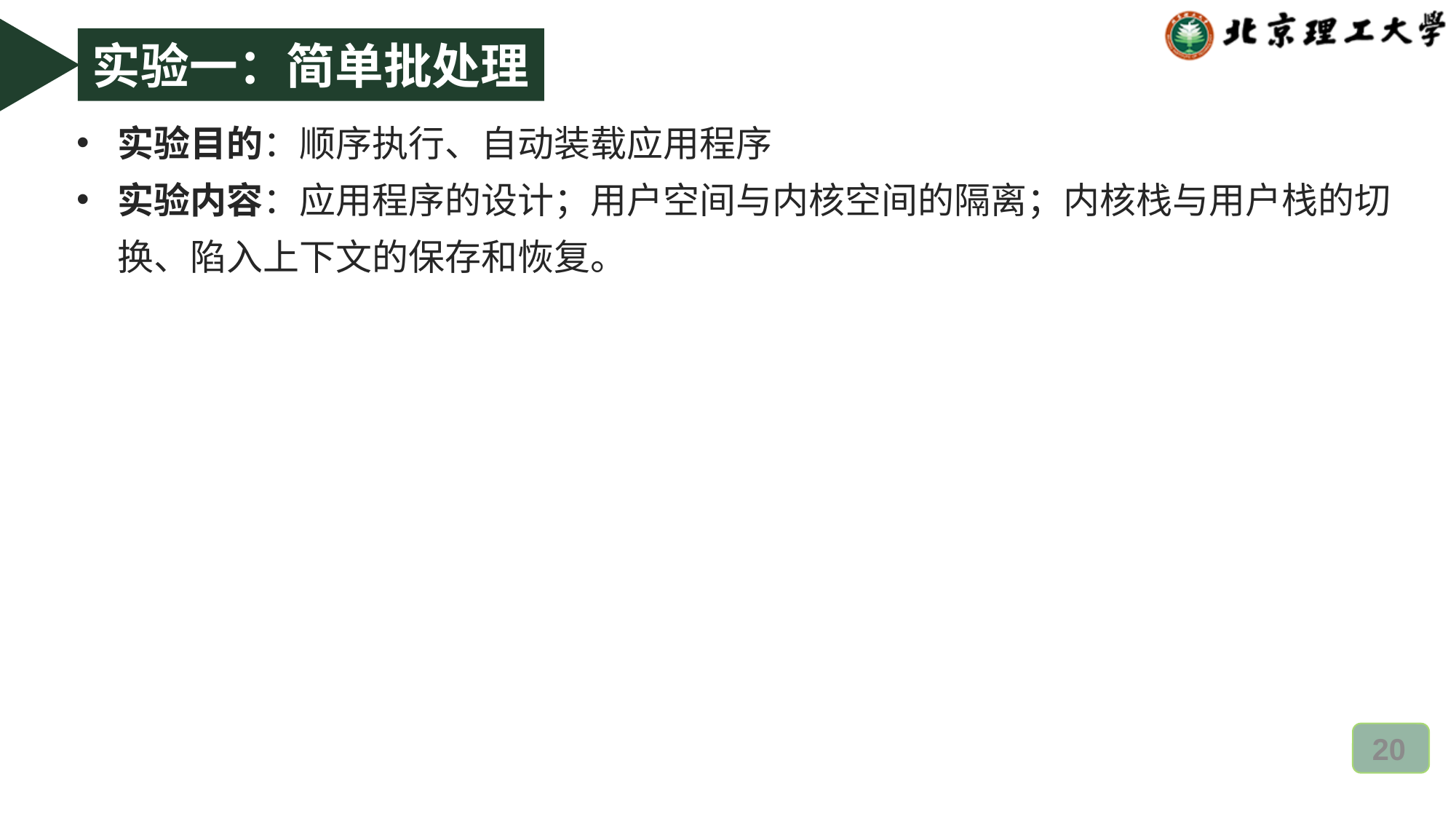

实验一：简单批处理
实验目的：顺序执行、自动装载应用程序
实验内容：应用程序的设计；用户空间与内核空间的隔离；内核栈与用户栈的切换、陷入上下文的保存和恢复。

20